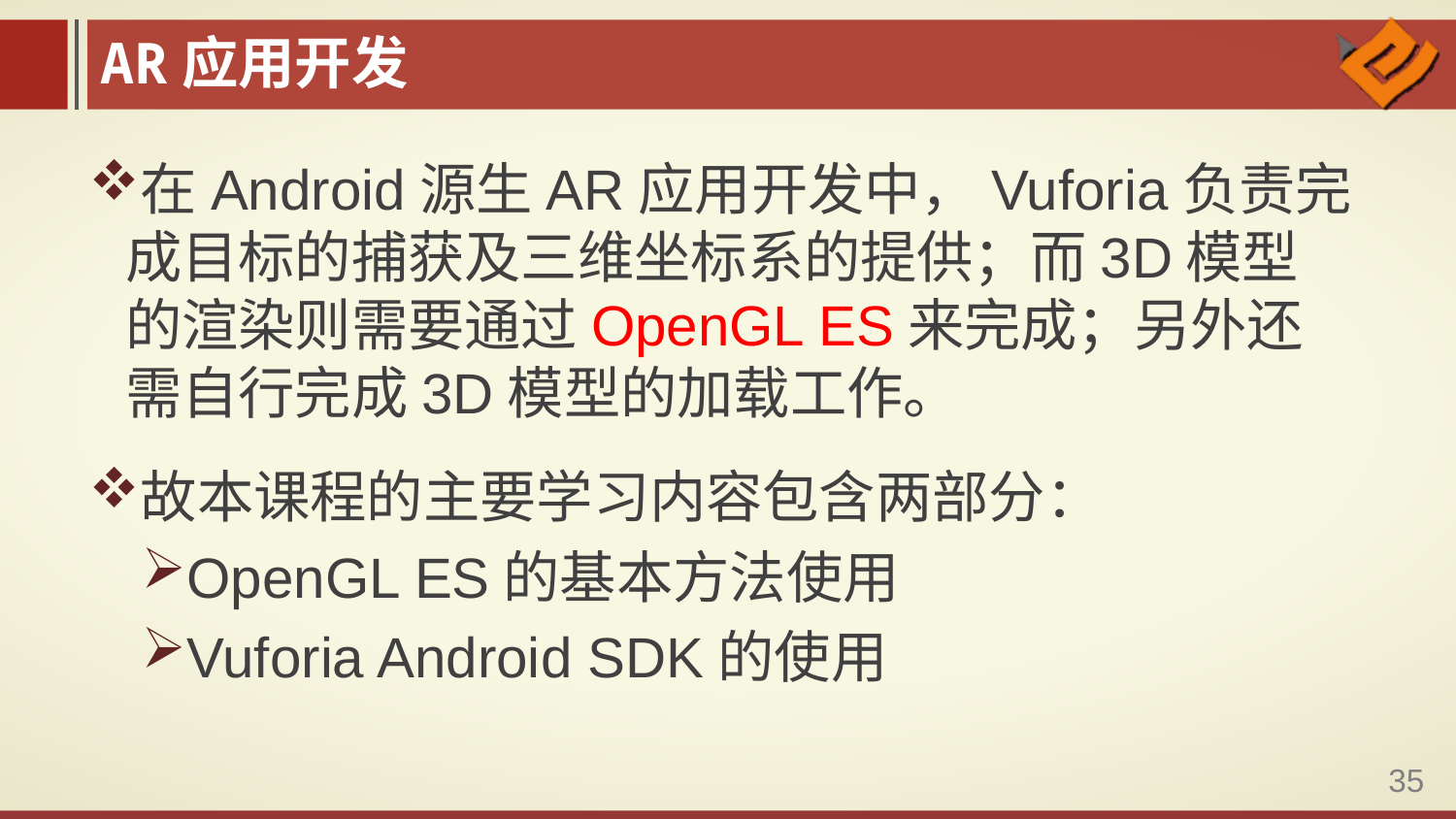

AR应用开发
在Android源生AR应用开发中，Vuforia负责完成目标的捕获及三维坐标系的提供；而3D模型的渲染则需要通过OpenGL ES来完成；另外还需自行完成3D模型的加载工作。
故本课程的主要学习内容包含两部分：
OpenGL ES的基本方法使用
Vuforia Android SDK的使用